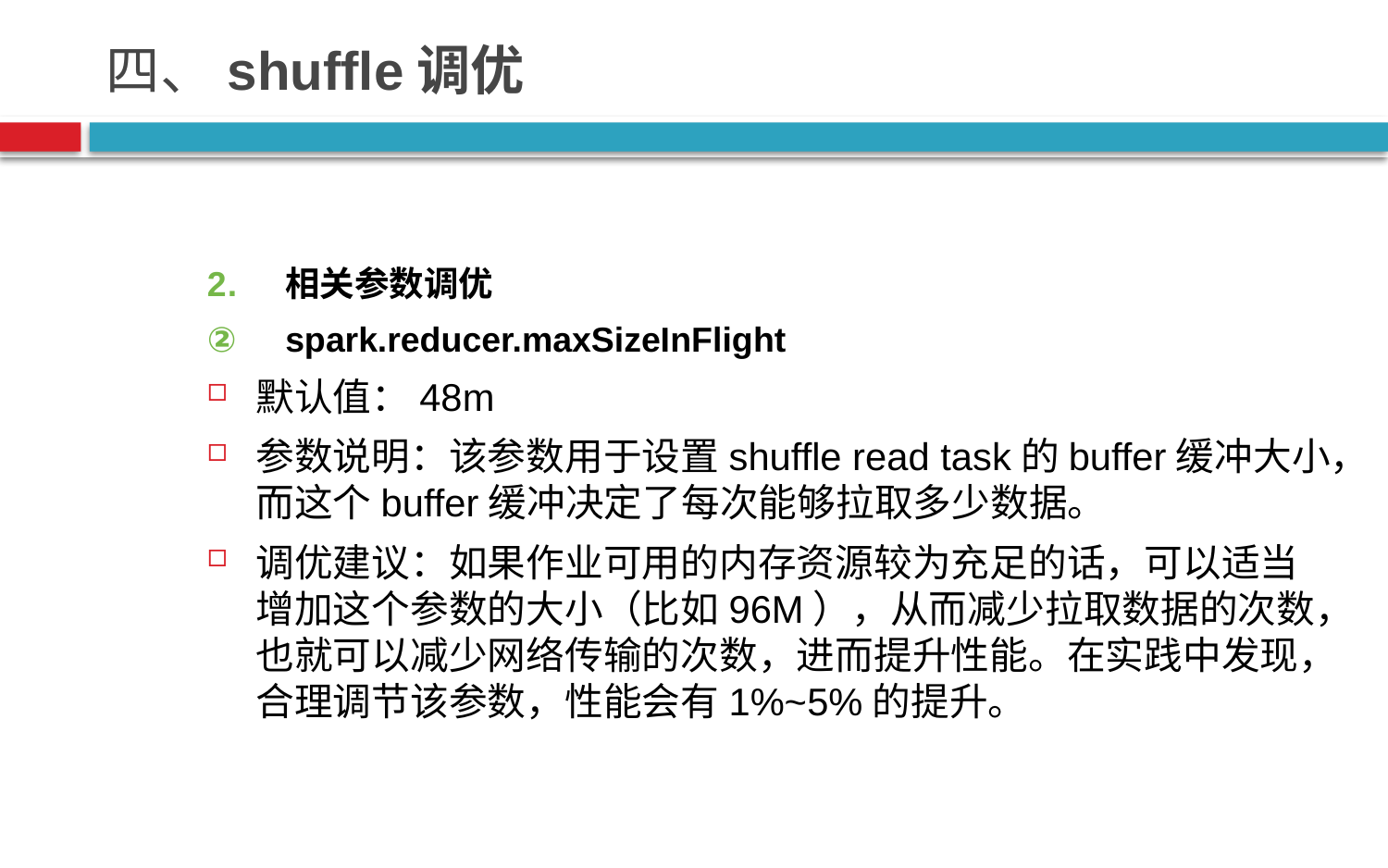

# 四、shuffle调优
相关参数调优
spark.reducer.maxSizeInFlight
默认值：48m
参数说明：该参数用于设置shuffle read task的buffer缓冲大小，而这个buffer缓冲决定了每次能够拉取多少数据。
调优建议：如果作业可用的内存资源较为充足的话，可以适当增加这个参数的大小（比如96M），从而减少拉取数据的次数，也就可以减少网络传输的次数，进而提升性能。在实践中发现，合理调节该参数，性能会有1%~5%的提升。